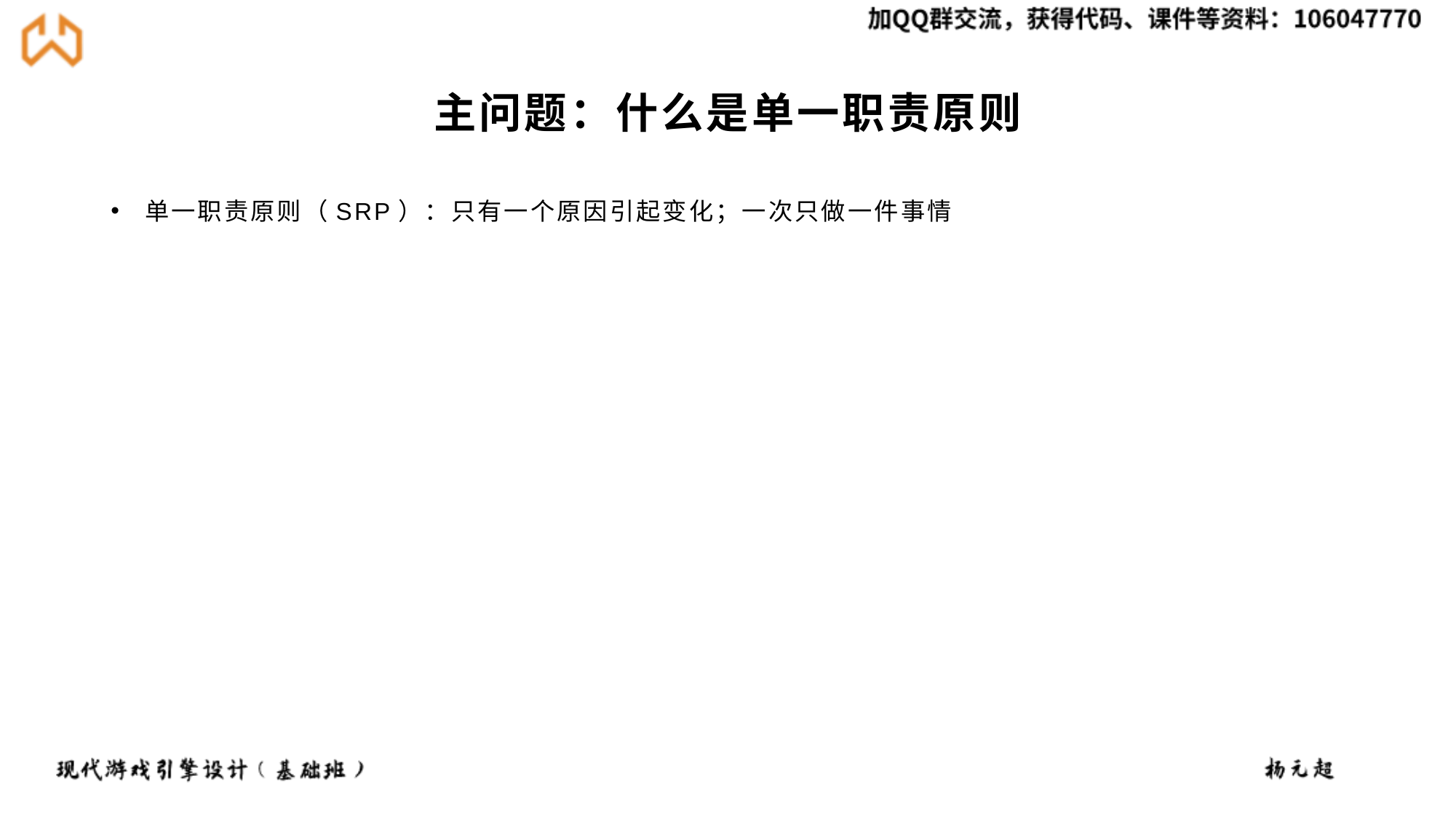

# 主问题：什么是单一职责原则
单一职责原则（SRP）：只有一个原因引起变化；一次只做一件事情